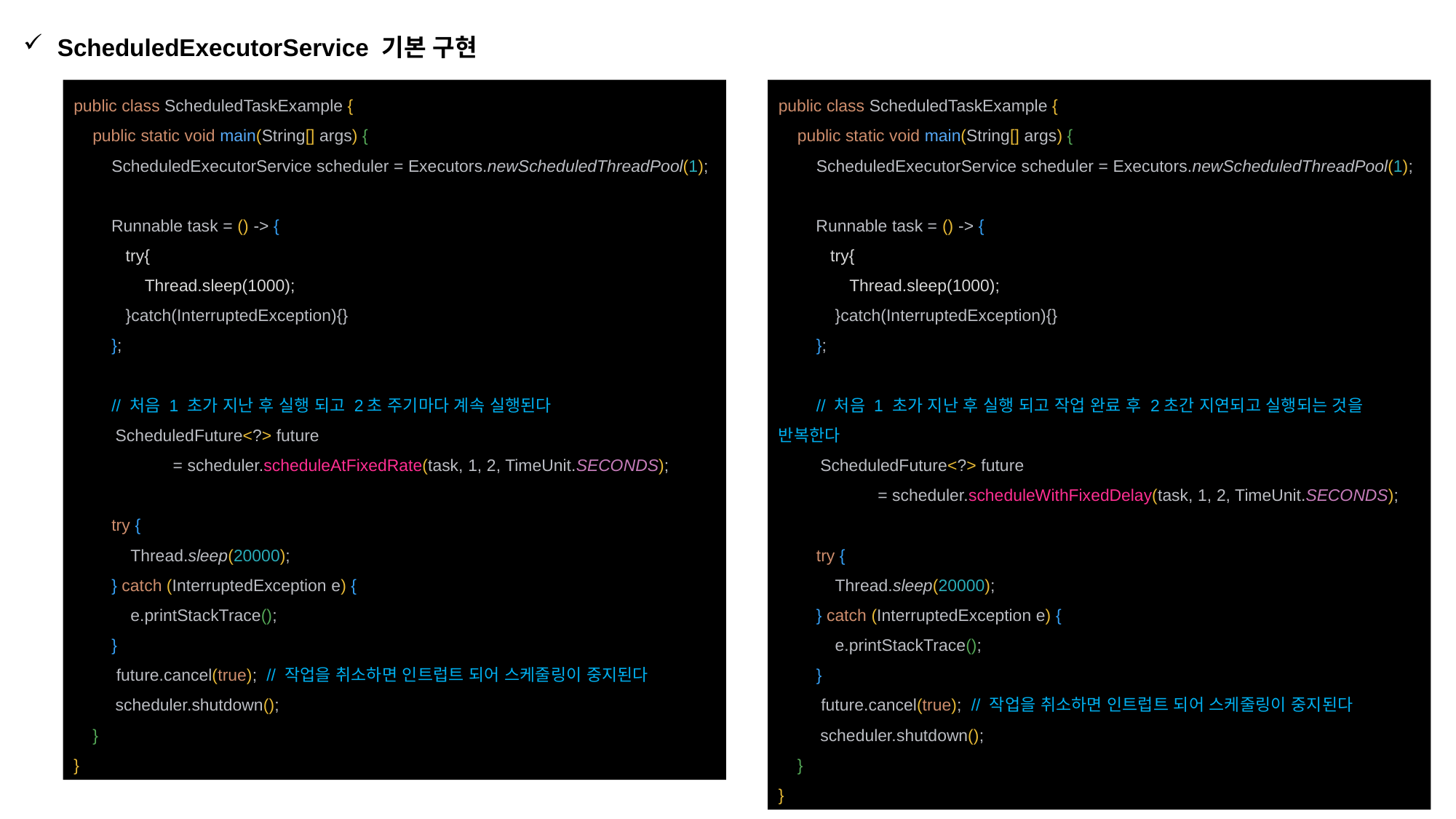

ScheduledExecutorService 기본 구현
public class ScheduledTaskExample {
    public static void main(String[] args) {
        ScheduledExecutorService scheduler = Executors.newScheduledThreadPool(1);
        Runnable task = () -> {
           try{
               Thread.sleep(1000);
           }catch(InterruptedException){}
        };
        // 처음 1 초가 지난 후 실행 되고 2초 주기마다 계속 실행된다
        ScheduledFuture<?> future
                     = scheduler.scheduleAtFixedRate(task, 1, 2, TimeUnit.SECONDS);
        try {
            Thread.sleep(20000);
        } catch (InterruptedException e) {
            e.printStackTrace();
        }
         future.cancel(true);  // 작업을 취소하면 인트럽트 되어 스케줄링이 중지된다
        scheduler.shutdown();
    }
}
public class ScheduledTaskExample {
    public static void main(String[] args) {
        ScheduledExecutorService scheduler = Executors.newScheduledThreadPool(1);
        Runnable task = () -> {
           try{
               Thread.sleep(1000);
            }catch(InterruptedException){}
        };
        // 처음 1 초가 지난 후 실행 되고 작업 완료 후 2초간 지연되고 실행되는 것을 반복한다
        ScheduledFuture<?> future
                     = scheduler.scheduleWithFixedDelay(task, 1, 2, TimeUnit.SECONDS);
        try {
            Thread.sleep(20000);
        } catch (InterruptedException e) {
            e.printStackTrace();
        }
         future.cancel(true);  // 작업을 취소하면 인트럽트 되어 스케줄링이 중지된다
        scheduler.shutdown();
    }
}